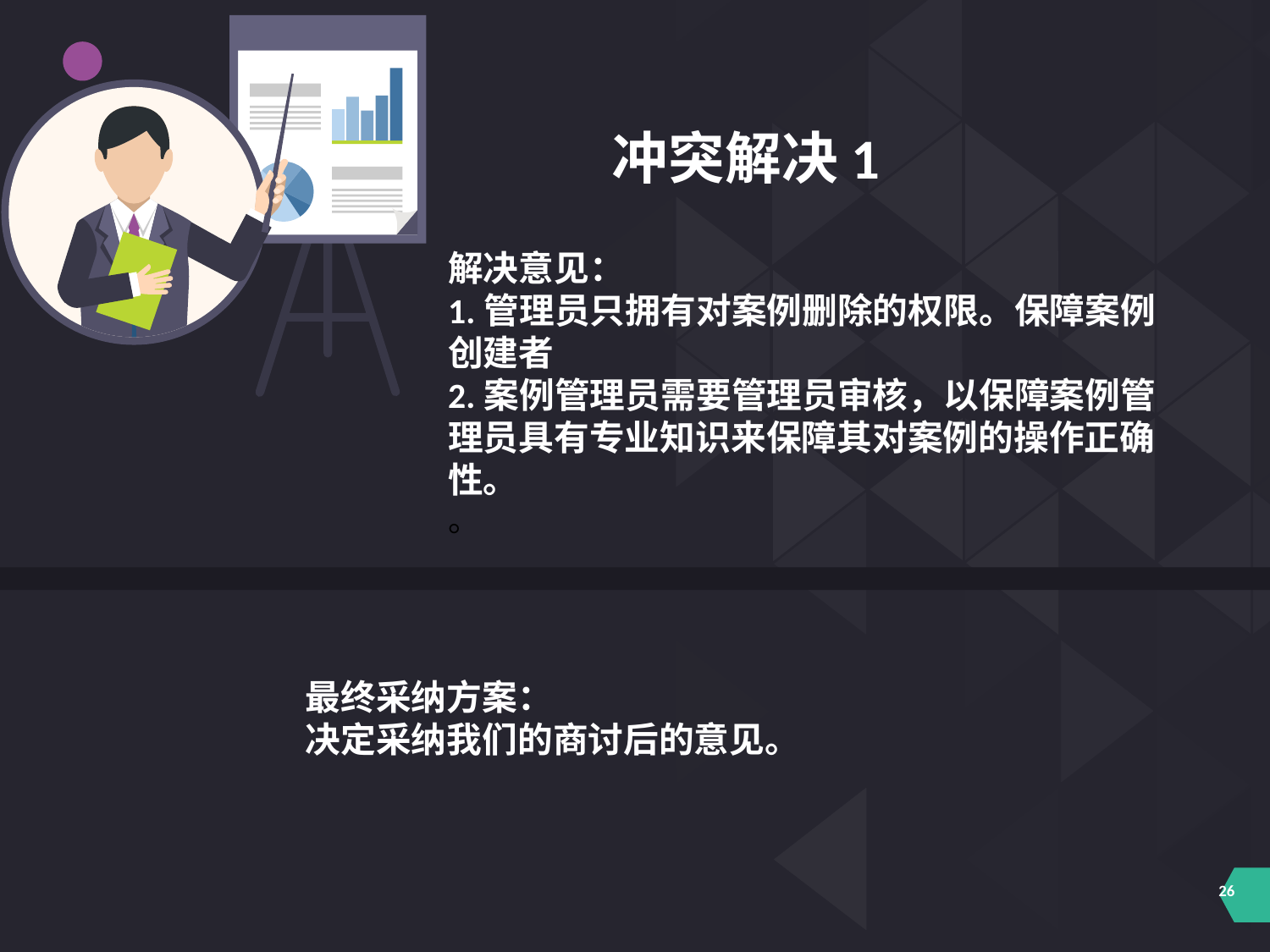

冲突解决1
解决意见：
1.管理员只拥有对案例删除的权限。保障案例创建者
2.案例管理员需要管理员审核，以保障案例管理员具有专业知识来保障其对案例的操作正确性。
。

最终采纳方案：
决定采纳我们的商讨后的意见。